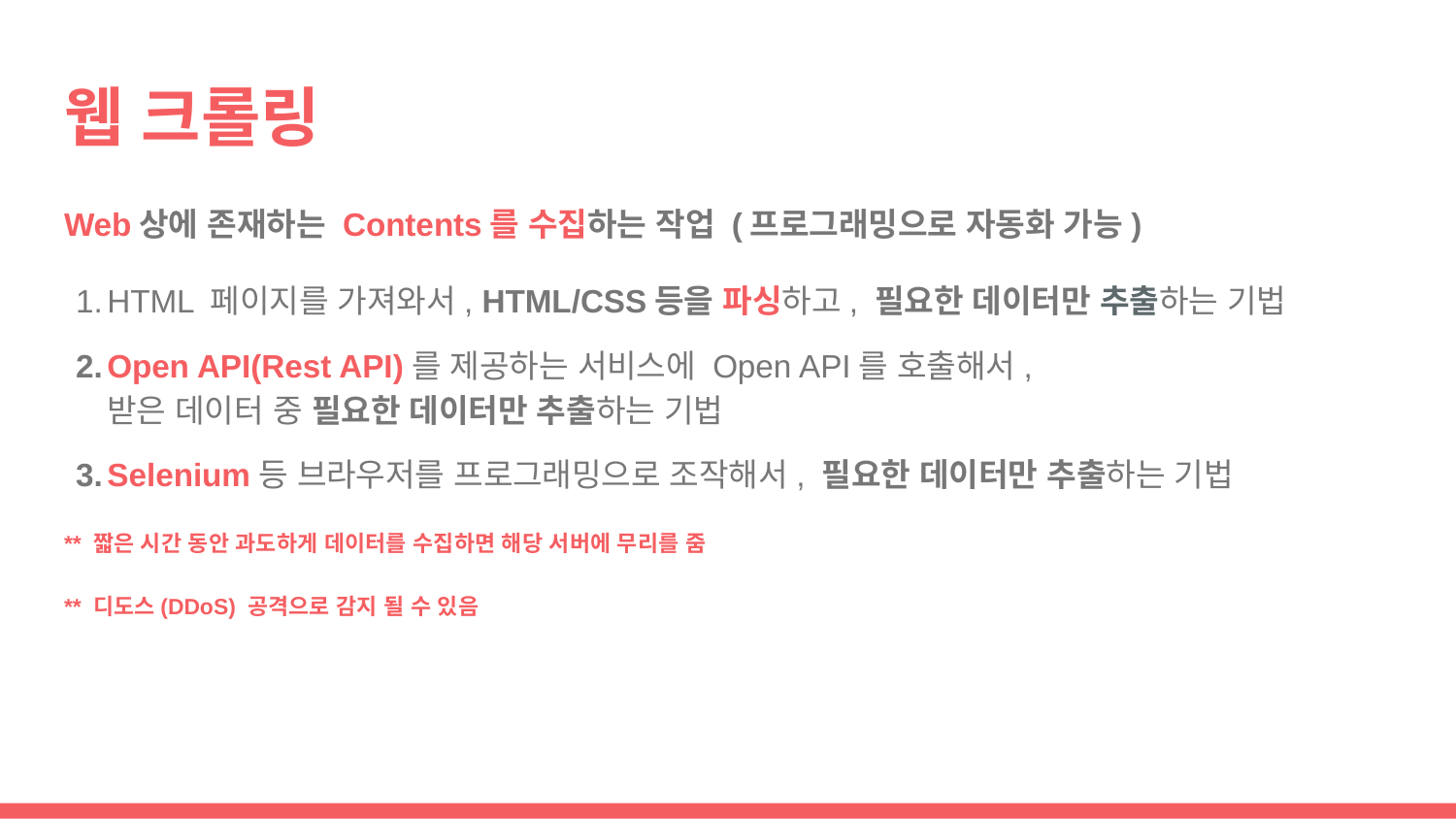

# 웹 크롤링
Web상에 존재하는 Contents를 수집하는 작업 (프로그래밍으로 자동화 가능)
HTML 페이지를 가져와서, HTML/CSS등을 파싱하고, 필요한 데이터만 추출하는 기법
Open API(Rest API)를 제공하는 서비스에 Open API를 호출해서,
받은 데이터 중 필요한 데이터만 추출하는 기법
Selenium등 브라우저를 프로그래밍으로 조작해서, 필요한 데이터만 추출하는 기법
** 짧은 시간 동안 과도하게 데이터를 수집하면 해당 서버에 무리를 줌
** 디도스(DDoS) 공격으로 감지 될 수 있음